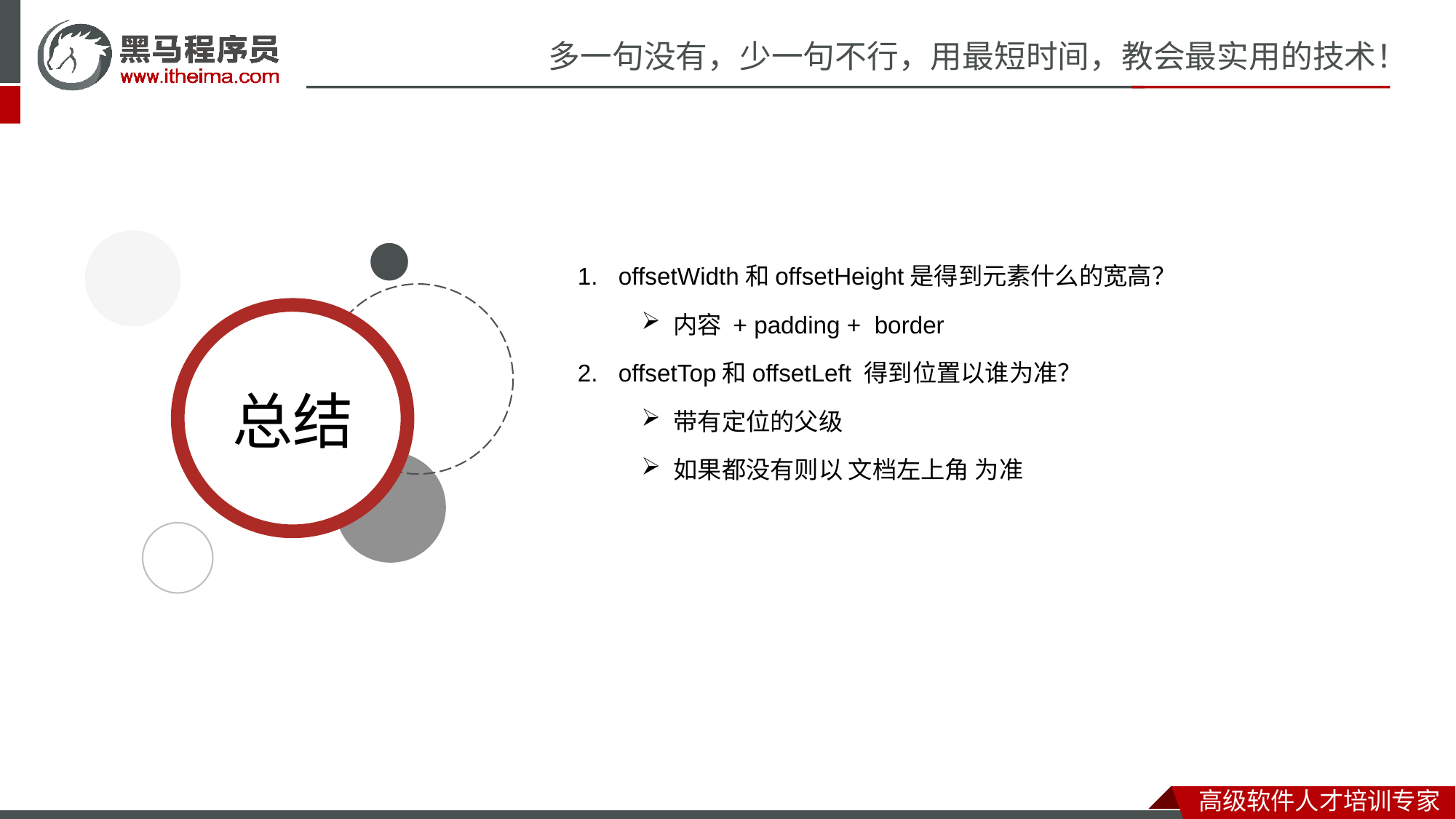

offsetWidth和offsetHeight是得到元素什么的宽高？
内容 + padding +  border
offsetTop和offsetLeft 得到位置以谁为准？
带有定位的父级
如果都没有则以 文档左上角 为准